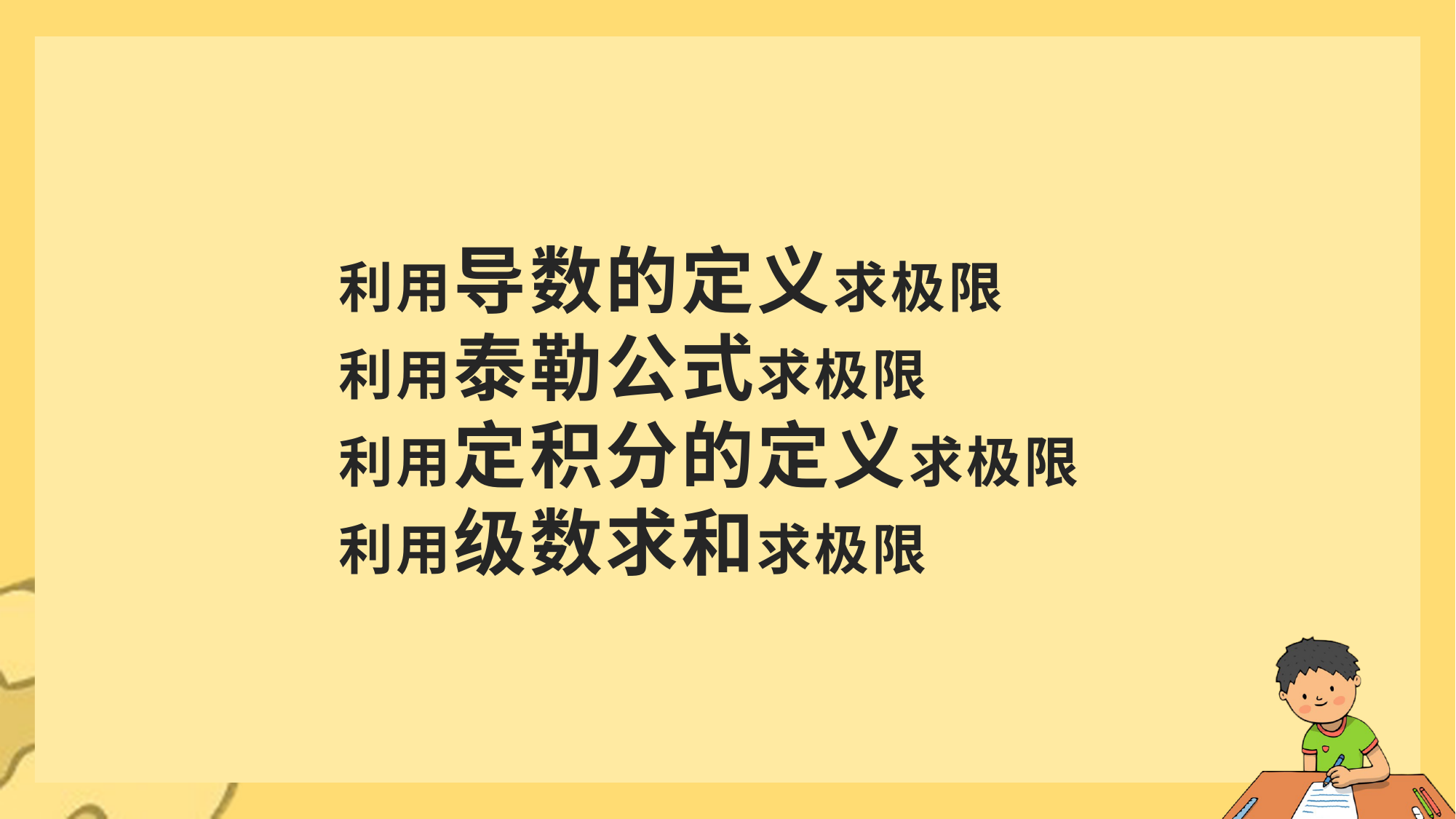

# 利用导数的定义求极限 利用泰勒公式求极限 利用定积分的定义求极限 利用级数求和求极限